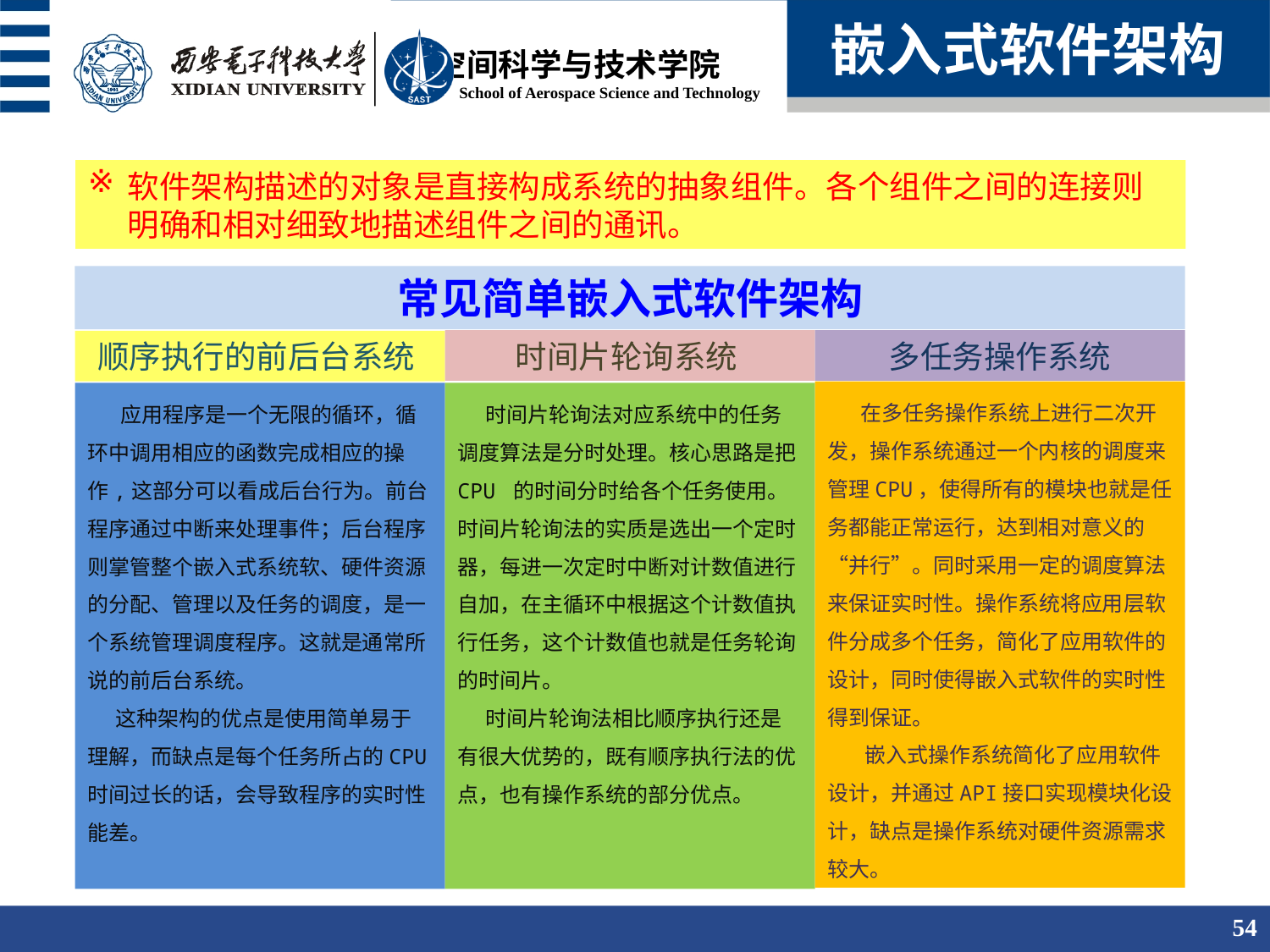

嵌入式软件架构
软件架构描述的对象是直接构成系统的抽象组件。各个组件之间的连接则明确和相对细致地描述组件之间的通讯。
常见简单嵌入式软件架构
时间片轮询系统
多任务操作系统
顺序执行的前后台系统
      在多任务操作系统上进行二次开发，操作系统通过一个内核的调度来管理CPU，使得所有的模块也就是任务都能正常运行，达到相对意义的“并行”。同时采用一定的调度算法来保证实时性。操作系统将应用层软件分成多个任务，简化了应用软件的设计，同时使得嵌入式软件的实时性得到保证。
       嵌入式操作系统简化了应用软件设计，并通过API接口实现模块化设计，缺点是操作系统对硬件资源需求较大。
      应用程序是一个无限的循环，循环中调用相应的函数完成相应的操作,这部分可以看成后台行为。前台程序通过中断来处理事件；后台程序则掌管整个嵌入式系统软、硬件资源的分配、管理以及任务的调度，是一个系统管理调度程序。这就是通常所说的前后台系统。
     这种架构的优点是使用简单易于理解，而缺点是每个任务所占的CPU时间过长的话，会导致程序的实时性能差。

     时间片轮询法对应系统中的任务调度算法是分时处理。核心思路是把 CPU 的时间分时给各个任务使用。 时间片轮询法的实质是选出一个定时器，每进一次定时中断对计数值进行自加，在主循环中根据这个计数值执行任务，这个计数值也就是任务轮询的时间片。
     时间片轮询法相比顺序执行还是有很大优势的，既有顺序执行法的优点，也有操作系统的部分优点。